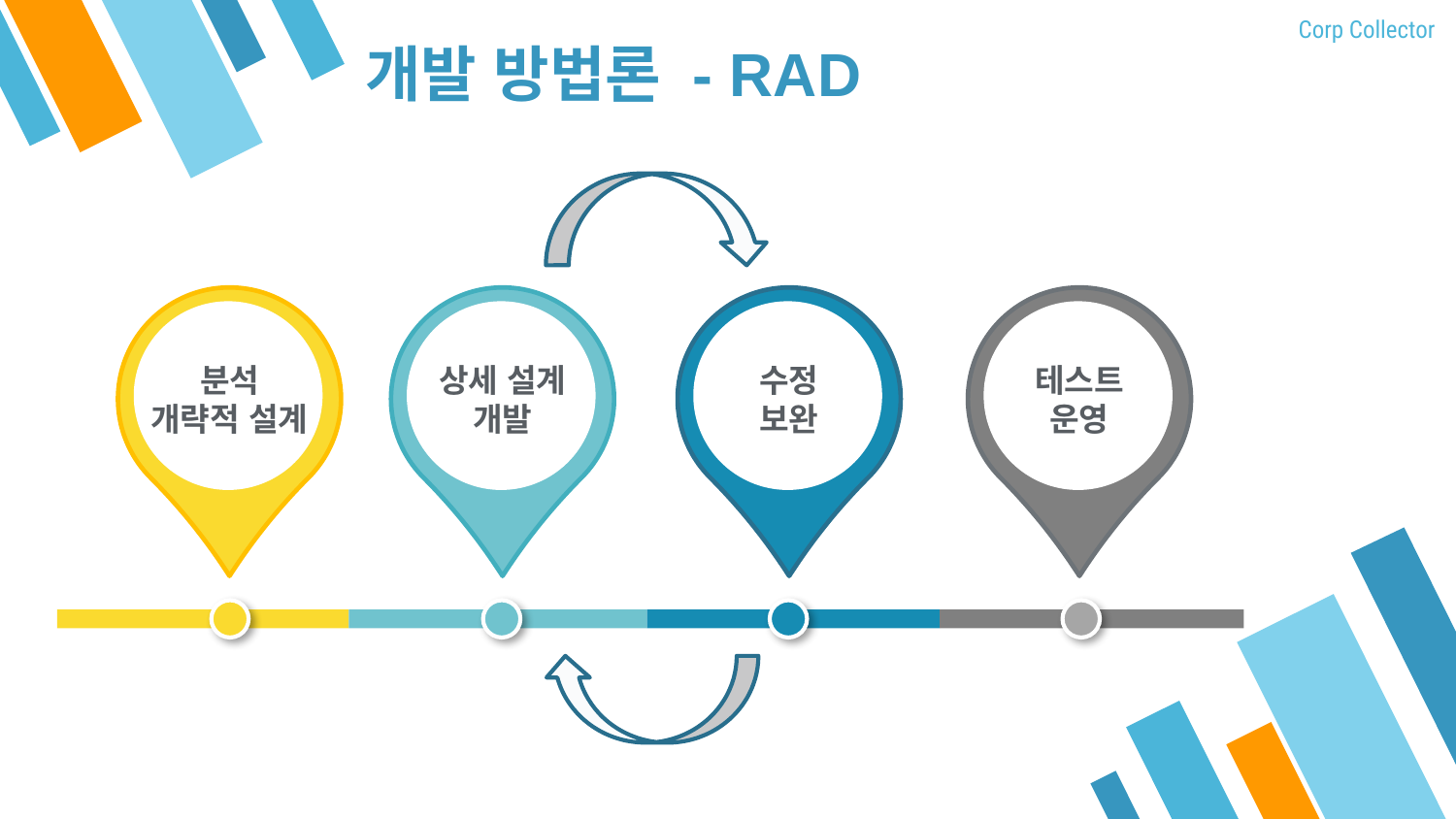

Corp Collector
# 개발 방법론 - RAD

분석
개략적 설계
상세 설계
개발
수정
보완
테스트
운영